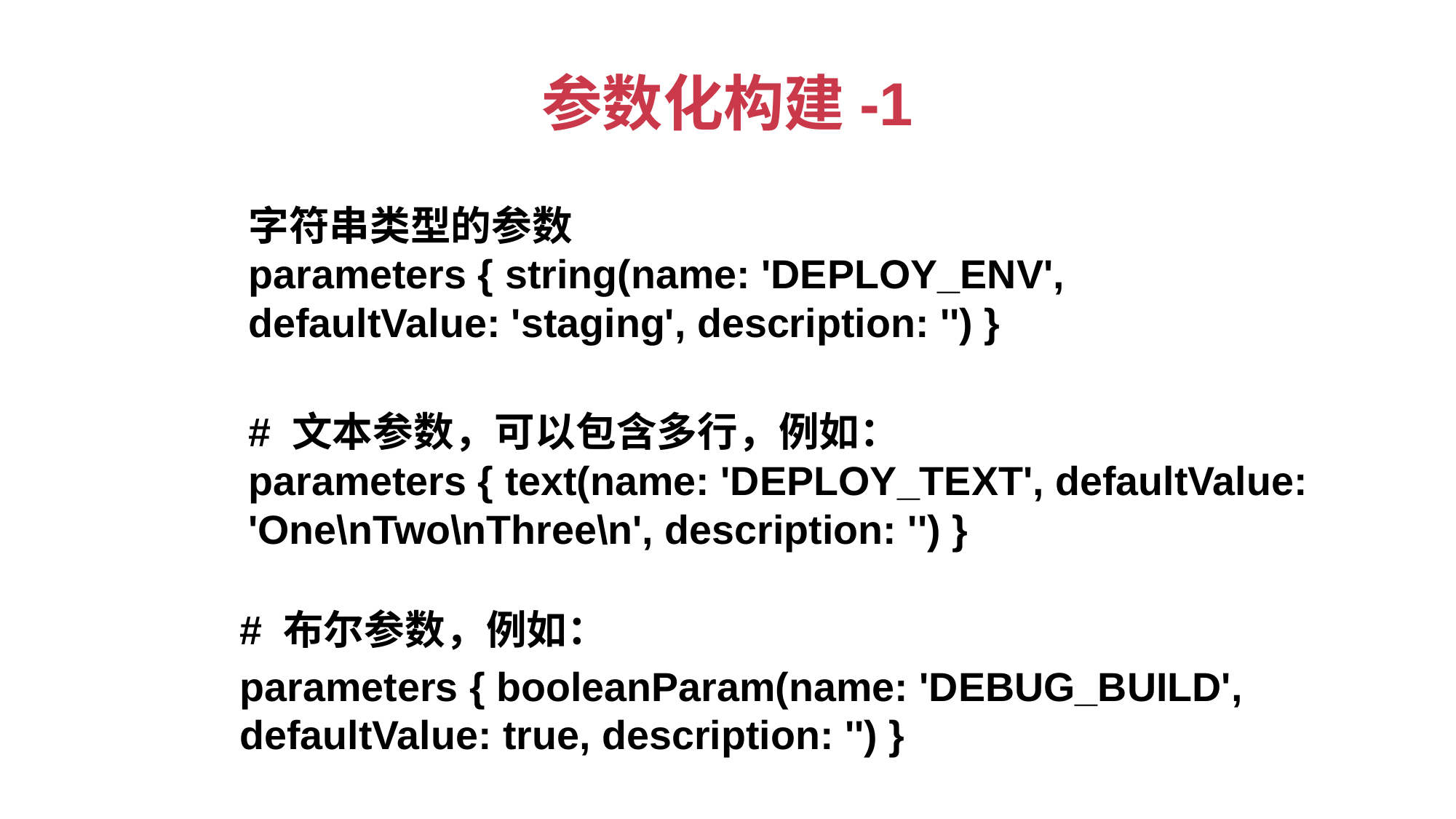

# 参数化构建-1
字符串类型的参数
parameters { string(name: 'DEPLOY_ENV', defaultValue: 'staging', description: '') }

# 文本参数，可以包含多行，例如：
parameters { text(name: 'DEPLOY_TEXT', defaultValue: 'One\nTwo\nThree\n', description: '') }

# 布尔参数，例如：
parameters { booleanParam(name: 'DEBUG_BUILD', defaultValue: true, description: '') }

。